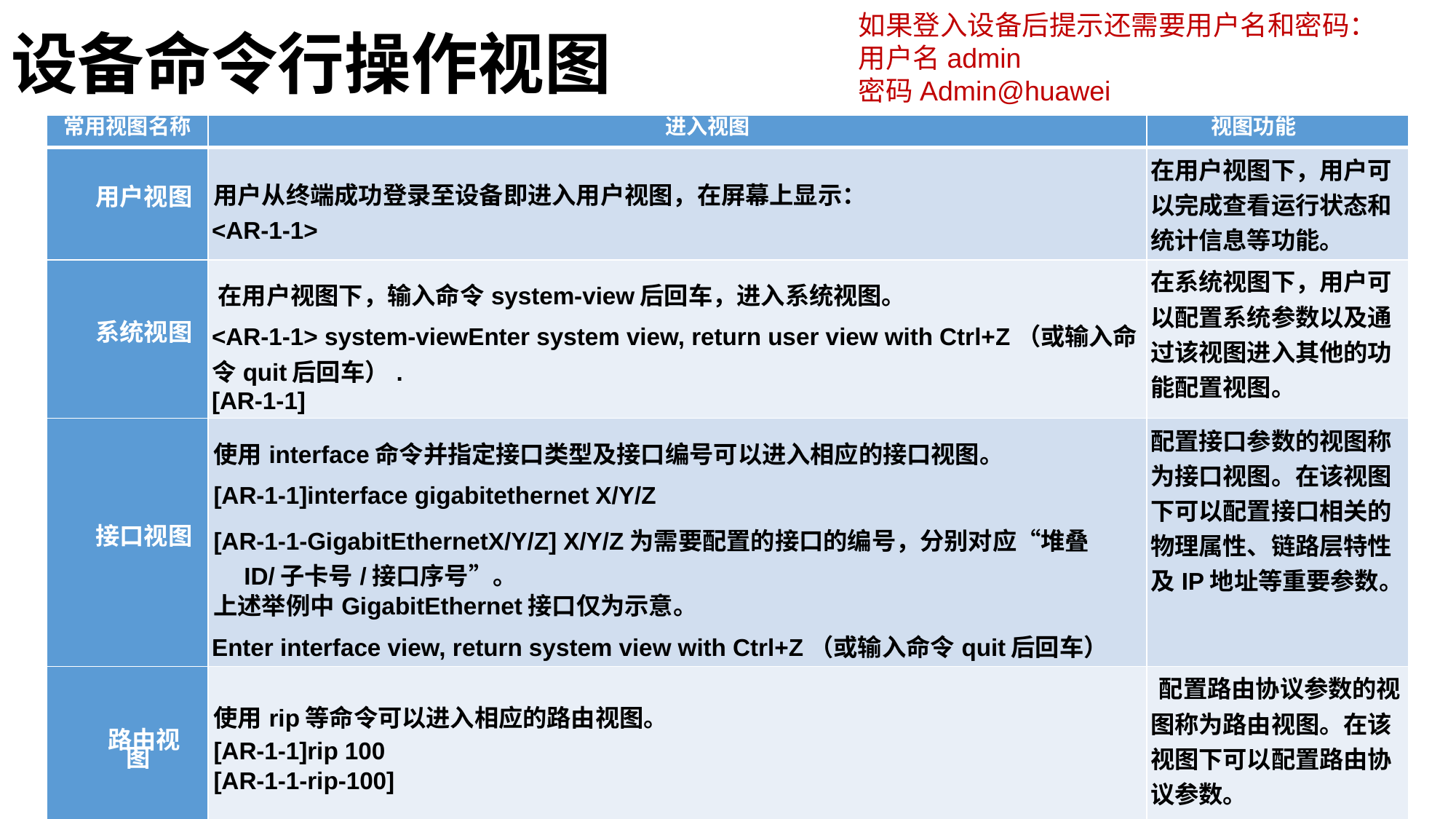

# 设备命令行操作视图
如果登入设备后提示还需要用户名和密码：
用户名admin
密码Admin@huawei

| 常用视图名称 | 进入视图 | 视图功能 |
| --- | --- | --- |
| 用户视图 | 用户从终端成功登录至设备即进入用户视图，在屏幕上显示： <AR-1-1> | 在用户视图下，用户可以完成查看运行状态和统计信息等功能。 |
| 系统视图 | 在用户视图下，输入命令system-view后回车，进入系统视图。 <AR-1-1> system-viewEnter system view, return user view with Ctrl+Z（或输入命令quit后回车）. [AR-1-1] | 在系统视图下，用户可以配置系统参数以及通过该视图进入其他的功能配置视图。 |
| 接口视图 | 使用interface命令并指定接口类型及接口编号可以进入相应的接口视图。 [AR-1-1]interface gigabitethernet X/Y/Z [AR-1-1-GigabitEthernetX/Y/Z] X/Y/Z为需要配置的接口的编号，分别对应“堆叠ID/子卡号/接口序号”。 上述举例中GigabitEthernet接口仅为示意。 Enter interface view, return system view with Ctrl+Z（或输入命令quit后回车） | 配置接口参数的视图称为接口视图。在该视图下可以配置接口相关的物理属性、链路层特性及IP地址等重要参数。 |
| 路由视图 | 使用rip等命令可以进入相应的路由视图。 [AR-1-1]rip 100 [AR-1-1-rip-100] | 配置路由协议参数的视图称为路由视图。在该视图下可以配置路由协议参数。 |